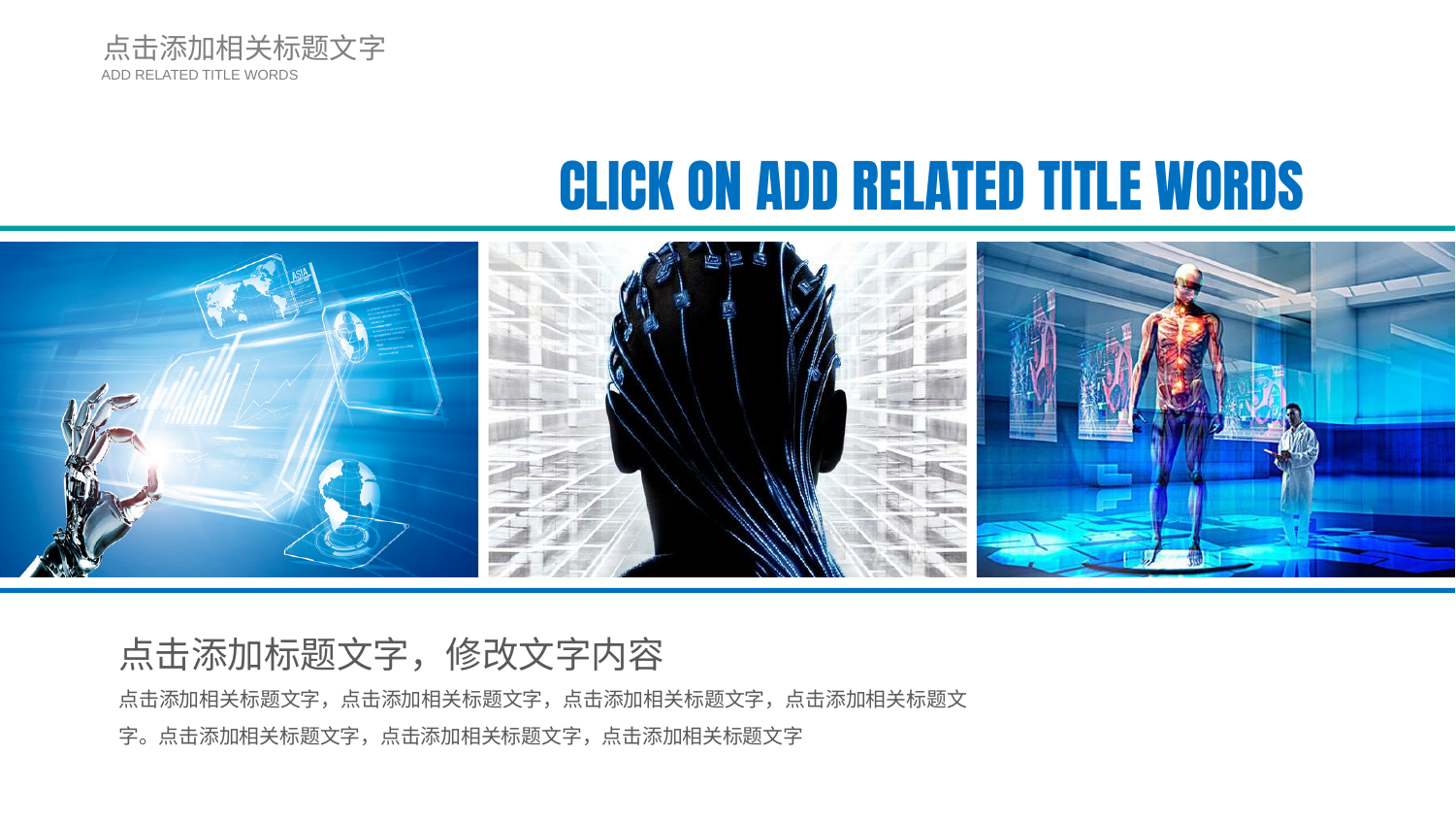

CLICK ON ADD RELATED TITLE WORDS

点击添加标题文字，修改文字内容
点击添加相关标题文字，点击添加相关标题文字，点击添加相关标题文字，点击添加相关标题文字。点击添加相关标题文字，点击添加相关标题文字，点击添加相关标题文字